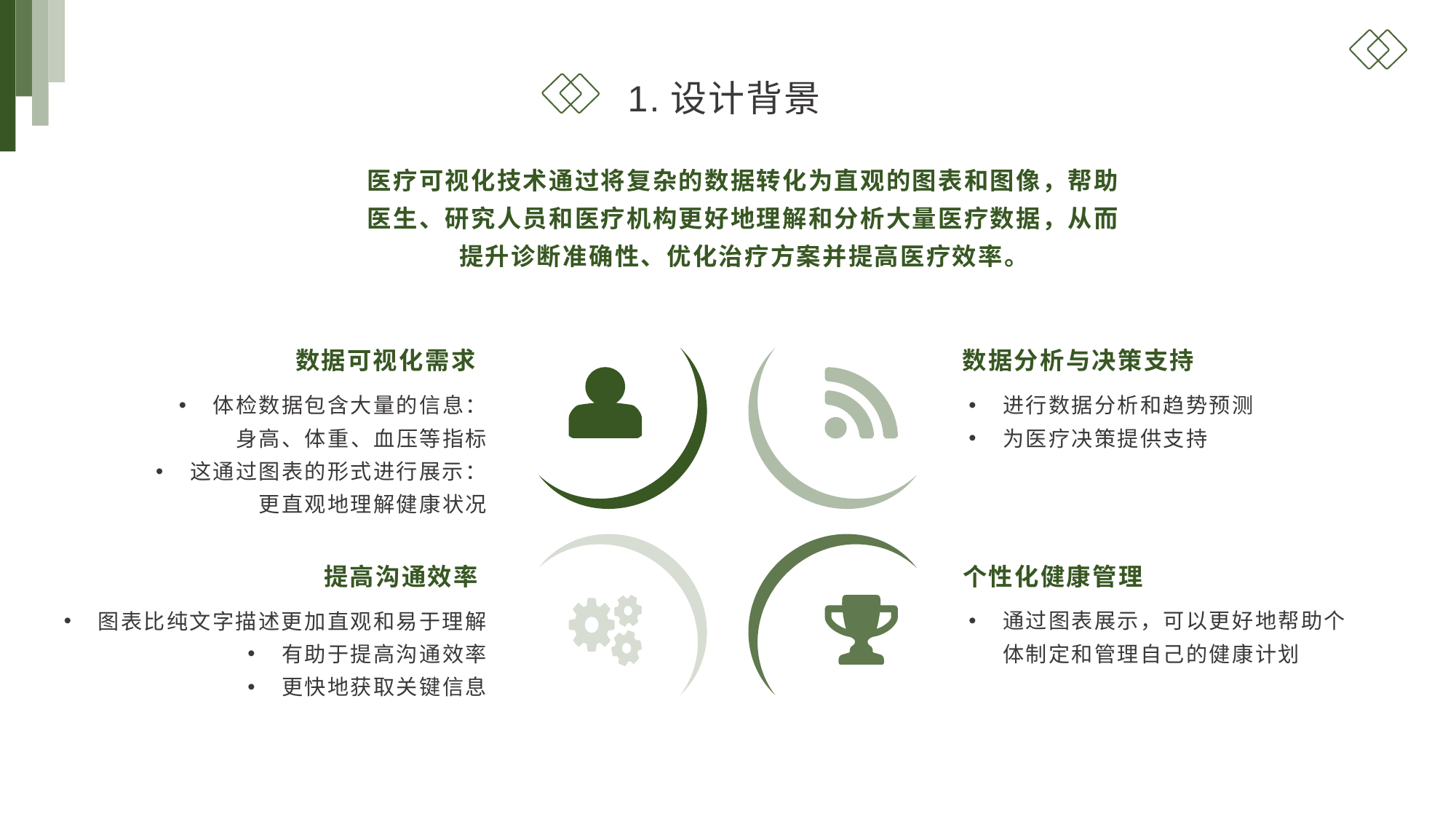

1.设计背景

医疗可视化技术通过将复杂的数据转化为直观的图表和图像，帮助医生、研究人员和医疗机构更好地理解和分析大量医疗数据，从而提升诊断准确性、优化治疗方案并提高医疗效率。
数据可视化需求
数据分析与决策支持

体检数据包含大量的信息：
身高、体重、血压等指标
这通过图表的形式进行展示：
更直观地理解健康状况
进行数据分析和趋势预测
为医疗决策提供支持

提高沟通效率

个性化健康管理
图表比纯文字描述更加直观和易于理解
有助于提高沟通效率
更快地获取关键信息

通过图表展示，可以更好地帮助个体制定和管理自己的健康计划